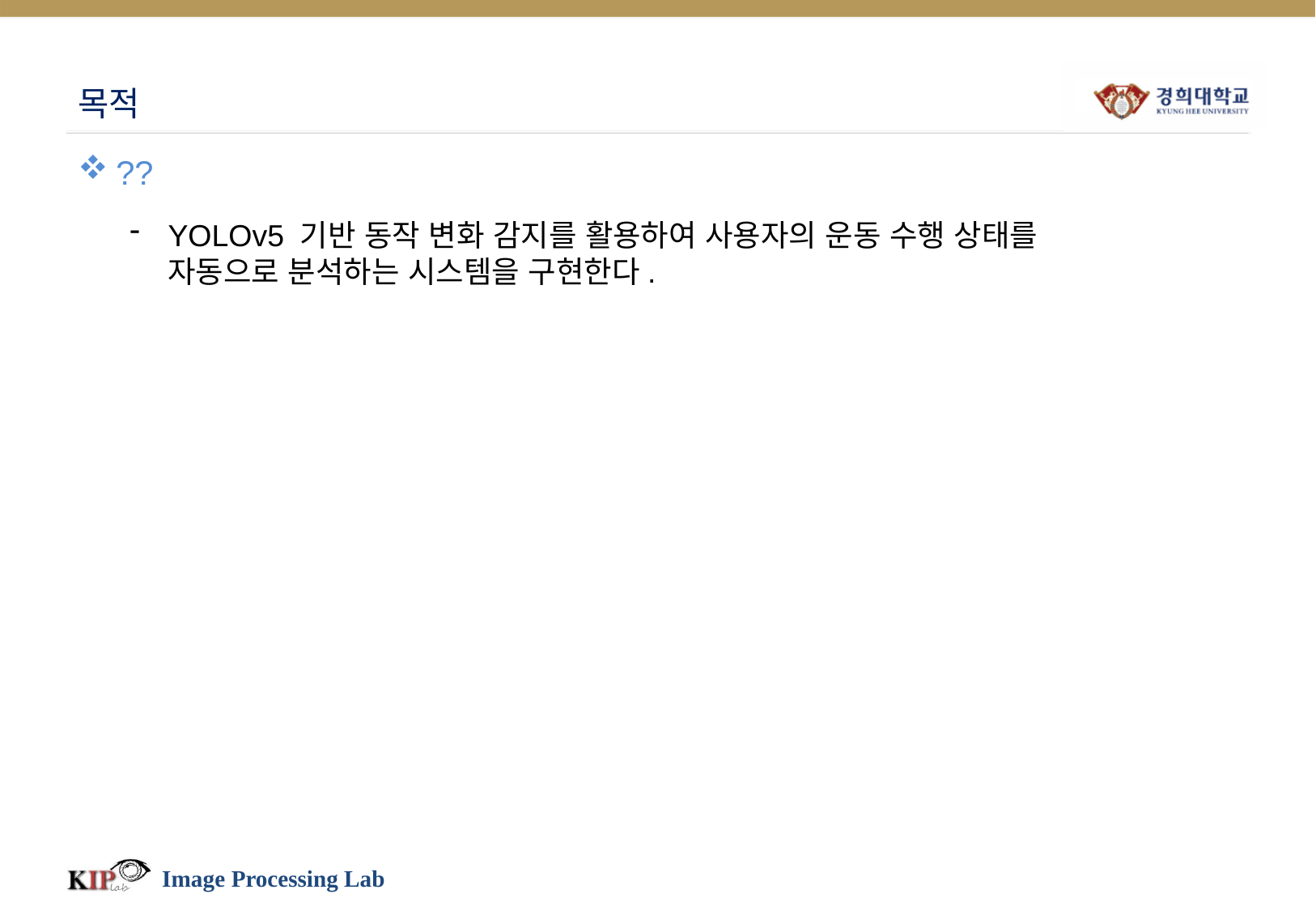

# 목적
??
YOLOv5 기반 동작 변화 감지를 활용하여 사용자의 운동 수행 상태를 자동으로 분석하는 시스템을 구현한다.
Image Processing Lab